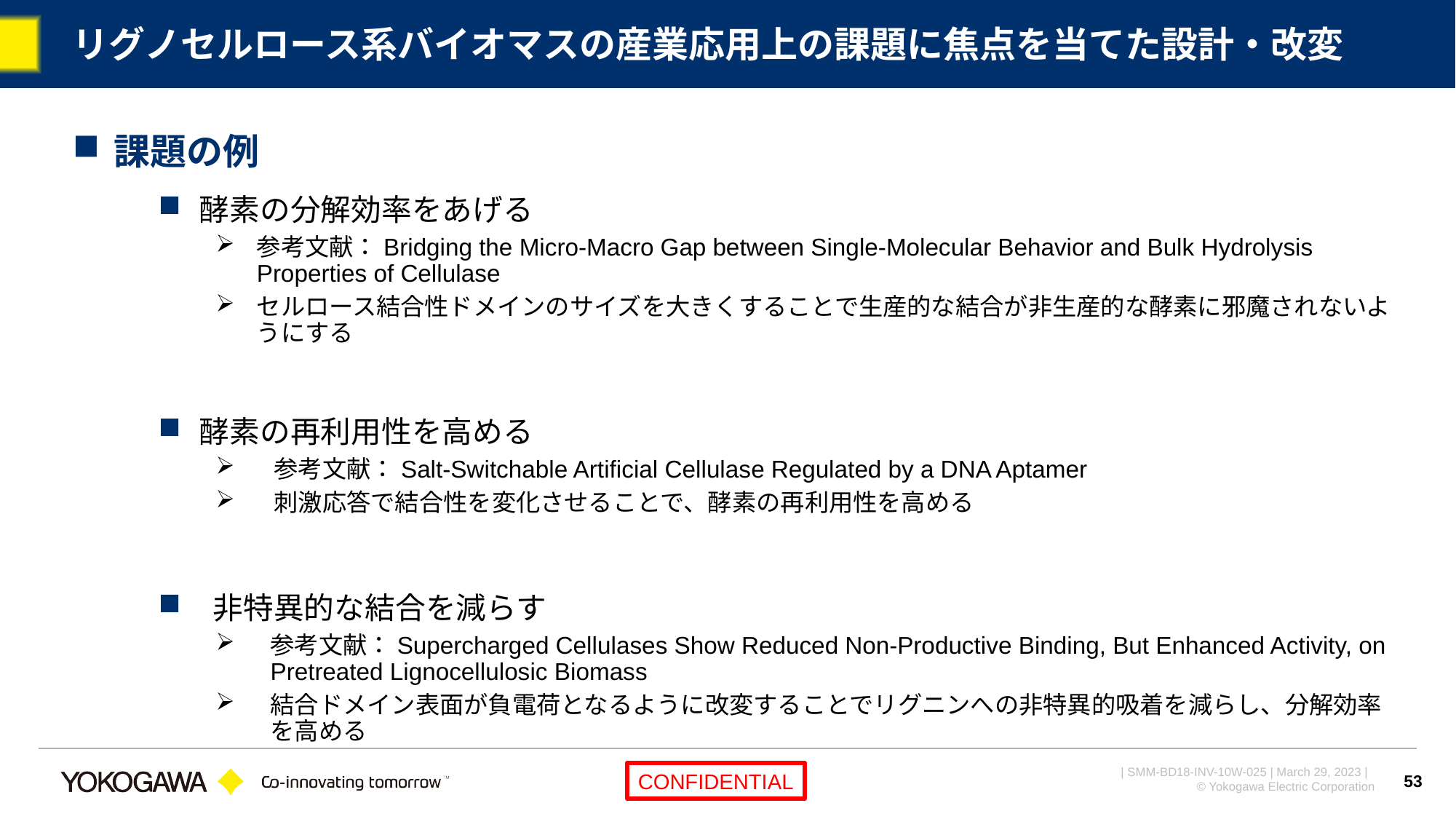

# リグノセルロース系バイオマスの産業応用上の課題に焦点を当てた設計・改変
課題の例
酵素の分解効率をあげる
参考文献：Bridging the Micro-Macro Gap between Single-Molecular Behavior and Bulk Hydrolysis Properties of Cellulase
セルロース結合性ドメインのサイズを大きくすることで生産的な結合が非生産的な酵素に邪魔されないようにする

酵素の再利用性を高める
　参考文献：Salt-Switchable Artificial Cellulase Regulated by a DNA Aptamer
　刺激応答で結合性を変化させることで、酵素の再利用性を高める

非特異的な結合を減らす
参考文献：Supercharged Cellulases Show Reduced Non-Productive Binding, But Enhanced Activity, on Pretreated Lignocellulosic Biomass
結合ドメイン表面が負電荷となるように改変することでリグニンへの非特異的吸着を減らし、分解効率を高める

その他・・・
53